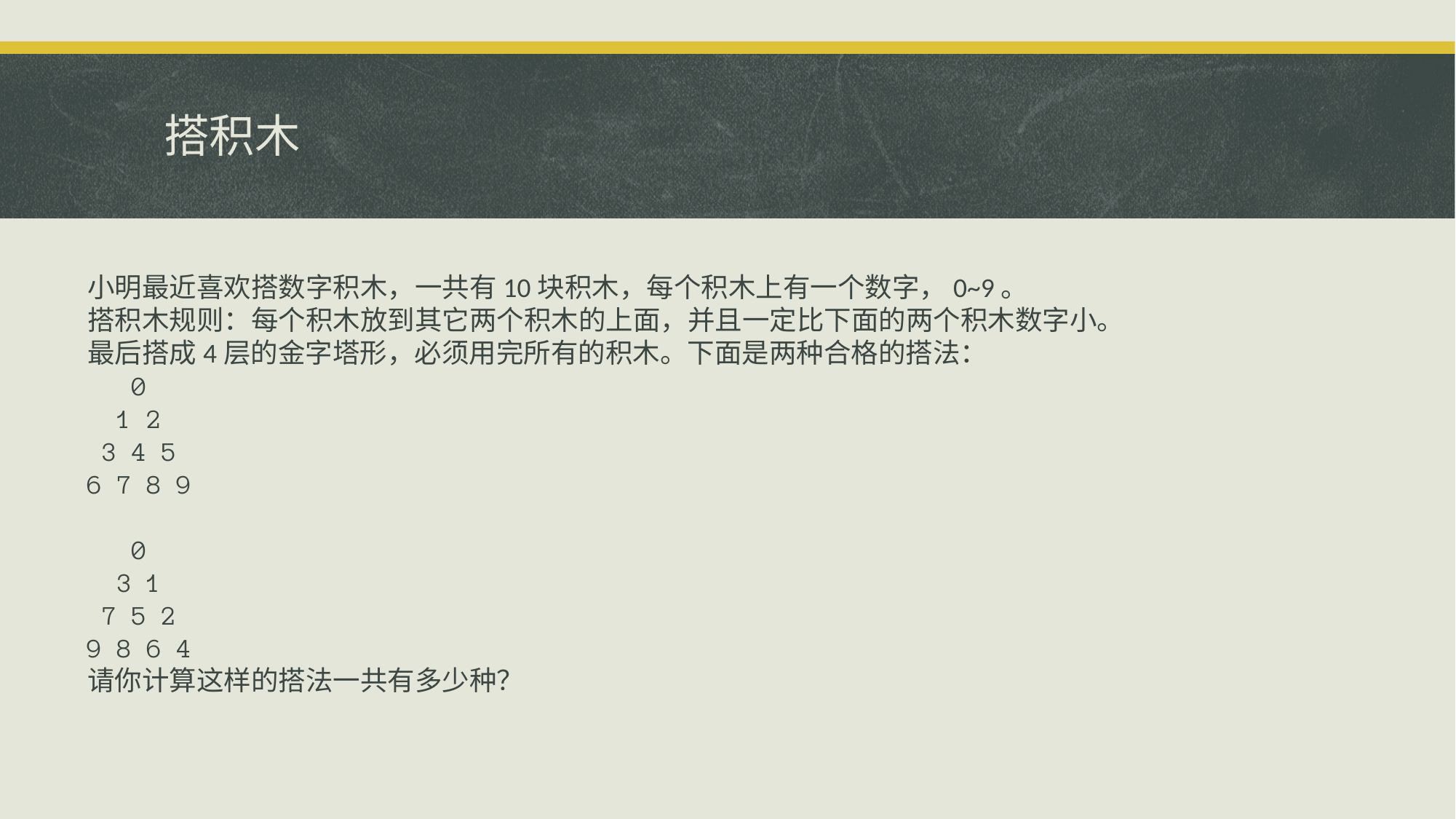

# 搭积木
小明最近喜欢搭数字积木，一共有10块积木，每个积木上有一个数字，0~9。
搭积木规则：每个积木放到其它两个积木的上面，并且一定比下面的两个积木数字小。
最后搭成4层的金字塔形，必须用完所有的积木。下面是两种合格的搭法：
   0
  1 2
 3 4 5
6 7 8 9

   0
  3 1
 7 5 2
9 8 6 4
请你计算这样的搭法一共有多少种？